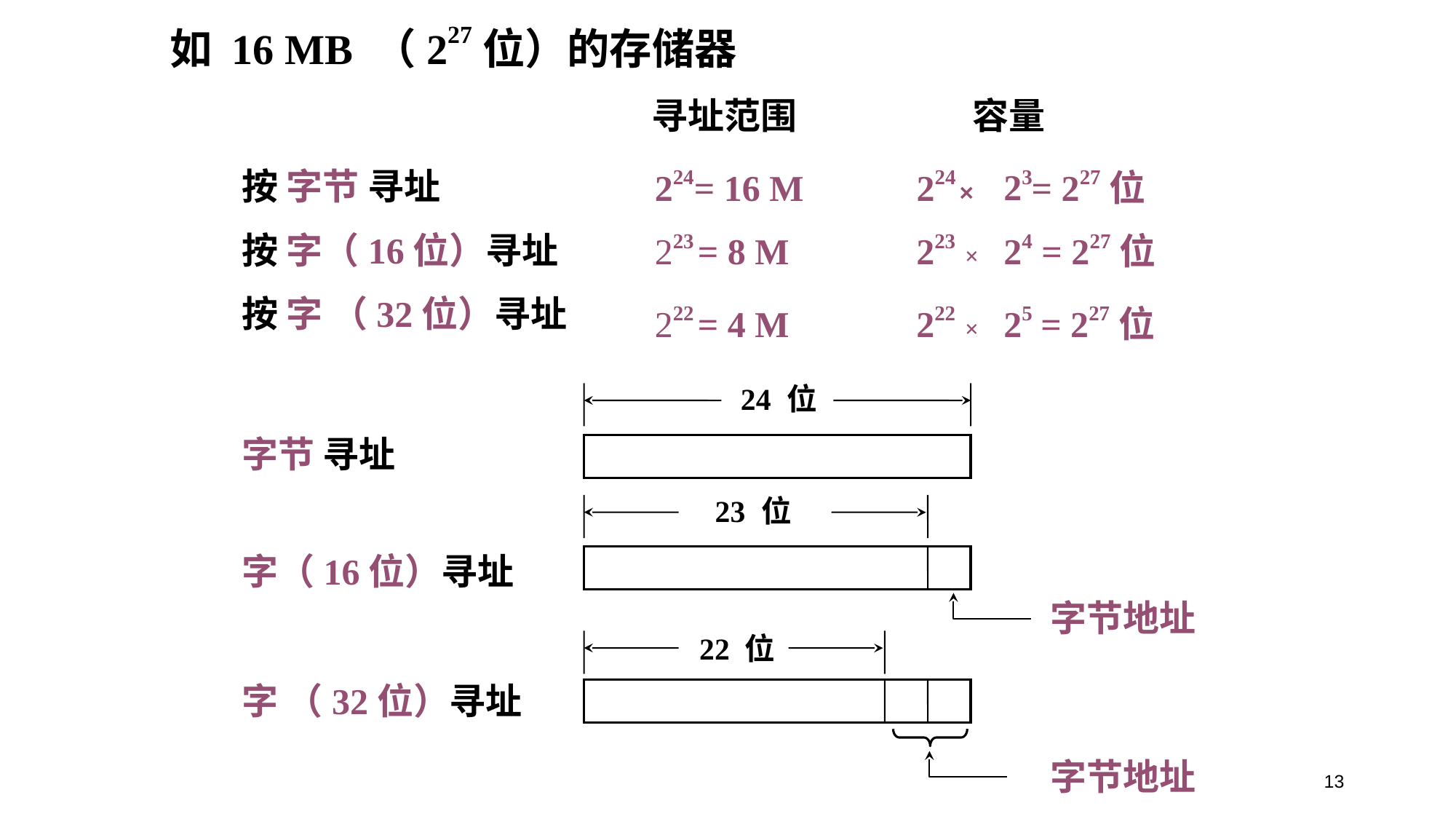

如 16 MB （227位）的存储器
寻址范围
容量

23
按 字节 寻址
224= 16 M
224  × 　　　　= 227位

按 字（16位）寻址
223  = 8 M
223 × 　= 227位
24
按 字 （32位）寻址
222  = 4 M
222 × 　　 = 227位
25
24 位

字节 寻址
23 位

字（16位）寻址
字节地址

22 位

字 （32位）寻址

字节地址

13